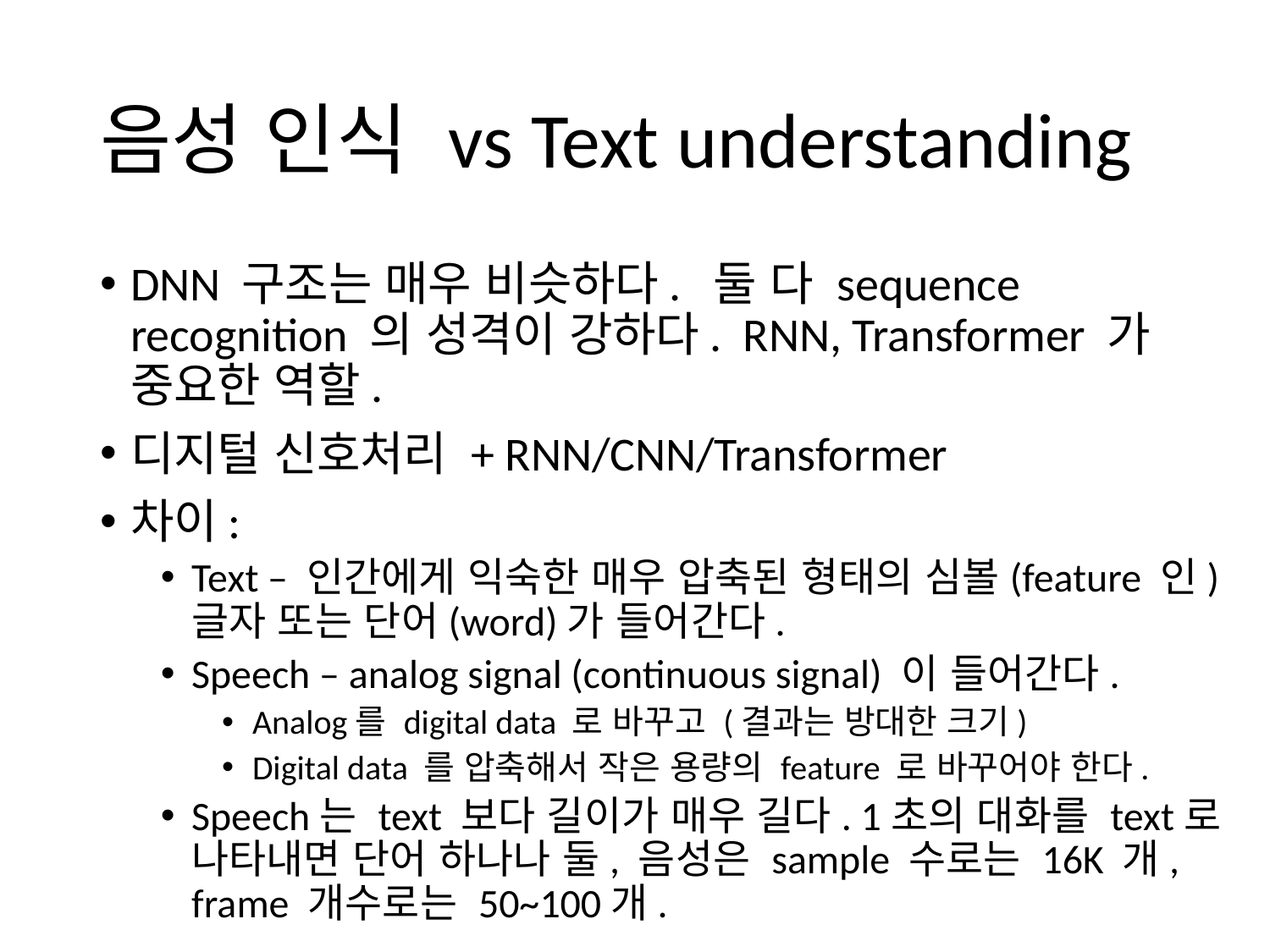

# 음성 인식 vs Text understanding
DNN 구조는 매우 비슷하다.  둘 다 sequence recognition 의 성격이 강하다.  RNN, Transformer 가 중요한 역할.
디지털 신호처리 + RNN/CNN/Transformer
차이:
Text – 인간에게 익숙한 매우 압축된 형태의 심볼(feature 인) 글자 또는 단어(word)가 들어간다.
Speech – analog signal (continuous signal) 이 들어간다.
Analog를 digital data 로 바꾸고 (결과는 방대한 크기)
Digital data 를 압축해서 작은 용량의 feature 로 바꾸어야 한다.
Speech는 text 보다 길이가 매우 길다. 1초의 대화를 text로 나타내면 단어 하나나 둘, 음성은 sample 수로는 16K 개, frame 개수로는 50~100개.